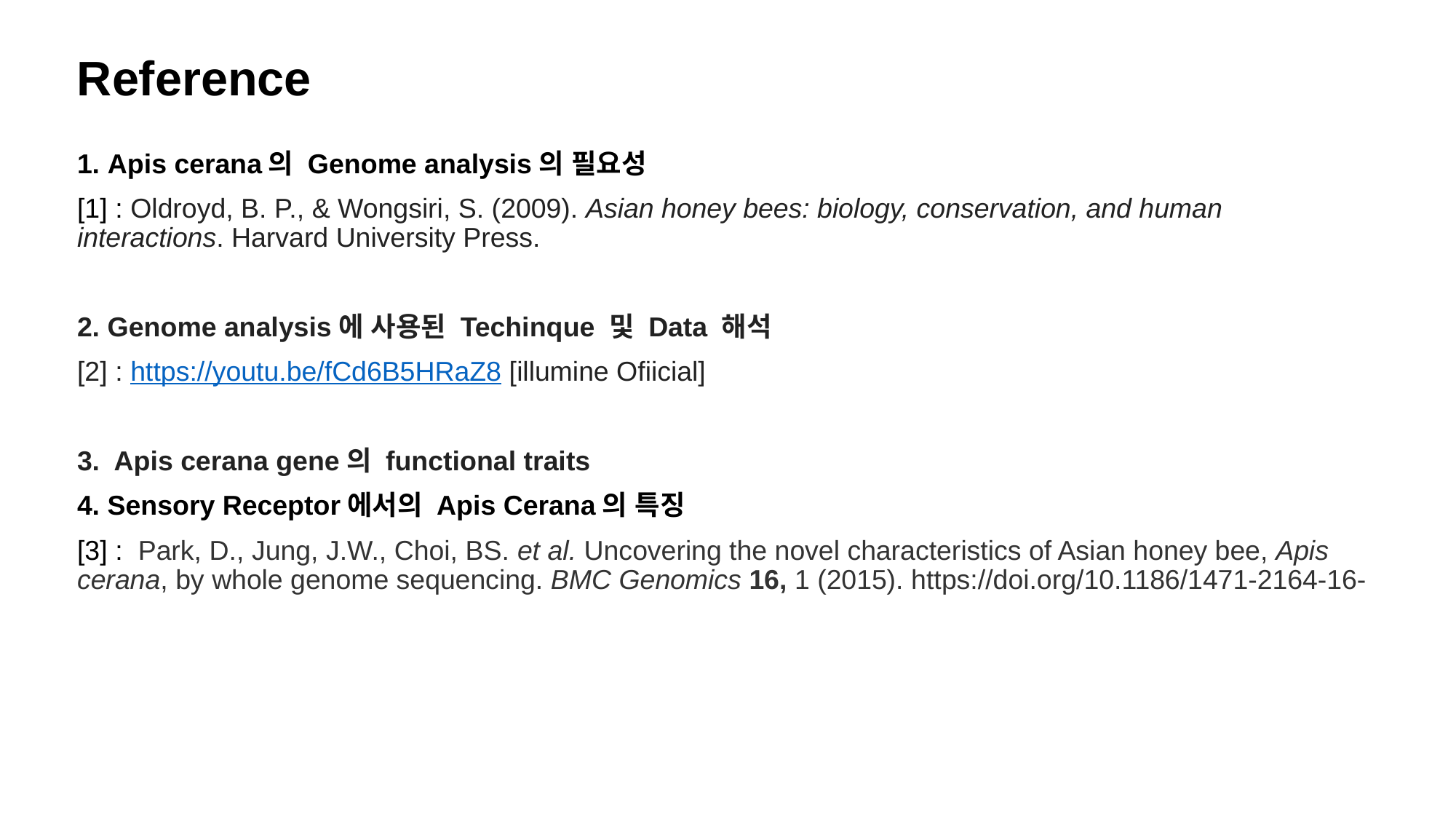

Reference

1. Apis cerana의 Genome analysis의 필요성
[1] : Oldroyd, B. P., & Wongsiri, S. (2009). Asian honey bees: biology, conservation, and human interactions. Harvard University Press.

2. Genome analysis에 사용된 Techinque 및 Data 해석
[2] : https://youtu.be/fCd6B5HRaZ8 [illumine Ofiicial]

3.  Apis cerana gene의 functional traits
4. Sensory Receptor에서의 Apis Cerana의 특징
[3] :  Park, D., Jung, J.W., Choi, BS. et al. Uncovering the novel characteristics of Asian honey bee, Apis cerana, by whole genome sequencing. BMC Genomics 16, 1 (2015). https://doi.org/10.1186/1471-2164-16-